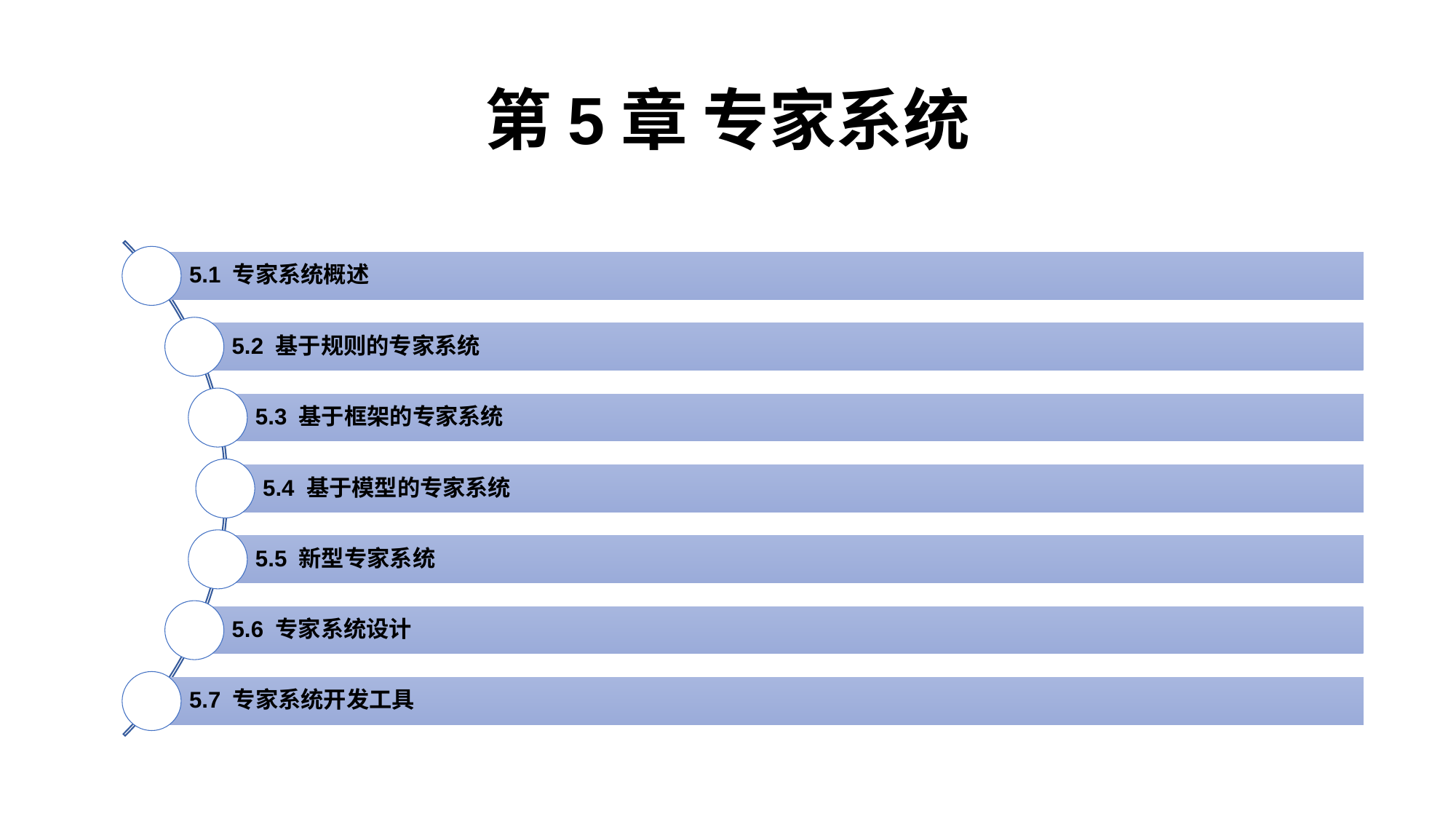

# 第5章 专家系统
5.1 专家系统概述
5.2 基于规则的专家系统
5.3 基于框架的专家系统
5.4 基于模型的专家系统
5.5 新型专家系统
5.6 专家系统设计
5.7 专家系统开发工具